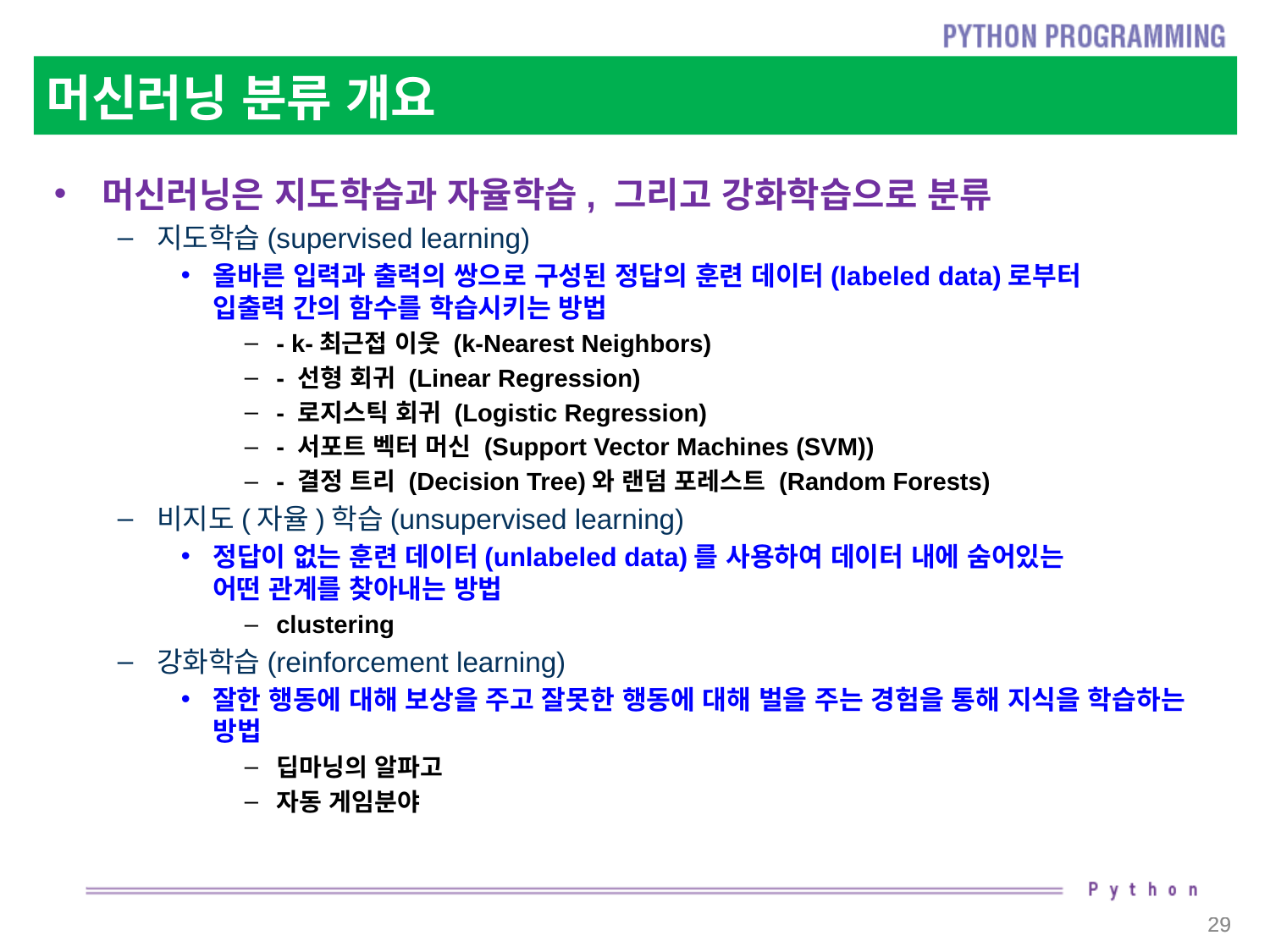

# 머신러닝 분류 개요
머신러닝은 지도학습과 자율학습, 그리고 강화학습으로 분류
지도학습(supervised learning)
올바른 입력과 출력의 쌍으로 구성된 정답의 훈련 데이터(labeled data)로부터
입출력 간의 함수를 학습시키는 방법
- k-최근접 이웃 (k-Nearest Neighbors)
- 선형 회귀 (Linear Regression)
- 로지스틱 회귀 (Logistic Regression)
- 서포트 벡터 머신 (Support Vector Machines (SVM))
- 결정 트리 (Decision Tree)와 랜덤 포레스트 (Random Forests)
비지도(자율)학습(unsupervised learning)
정답이 없는 훈련 데이터(unlabeled data)를 사용하여 데이터 내에 숨어있는
어떤 관계를 찾아내는 방법
clustering
강화학습(reinforcement learning)
잘한 행동에 대해 보상을 주고 잘못한 행동에 대해 벌을 주는 경험을 통해 지식을 학습하는 방법
딥마닝의 알파고
자동 게임분야

29